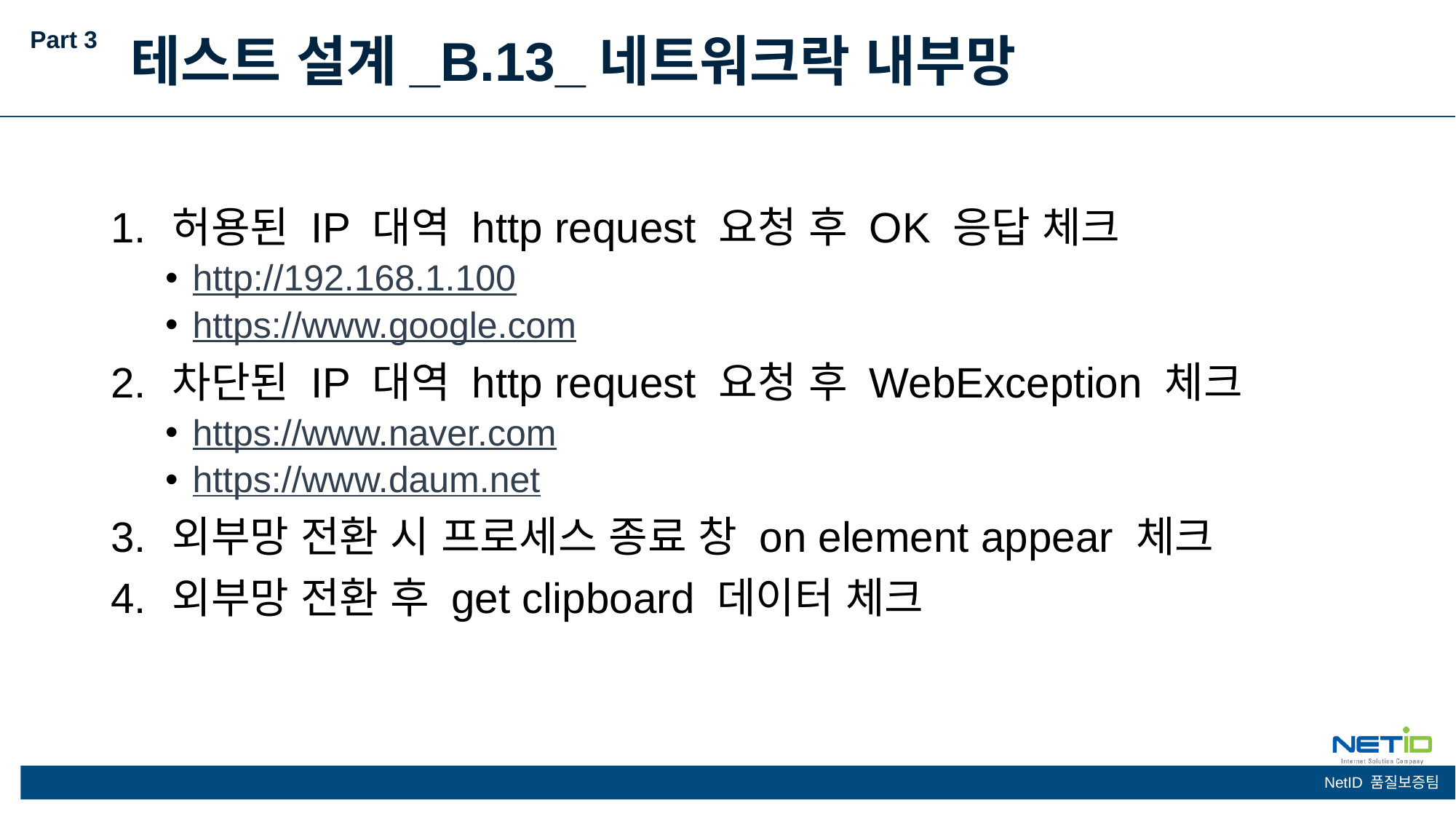

Part 3
테스트 설계_B.13_네트워크락 내부망

허용된 IP 대역 http request 요청 후 OK 응답 체크
http://192.168.1.100
https://www.google.com
차단된 IP 대역 http request 요청 후 WebException 체크
https://www.naver.com
https://www.daum.net
외부망 전환 시 프로세스 종료 창 on element appear 체크
외부망 전환 후 get clipboard 데이터 체크